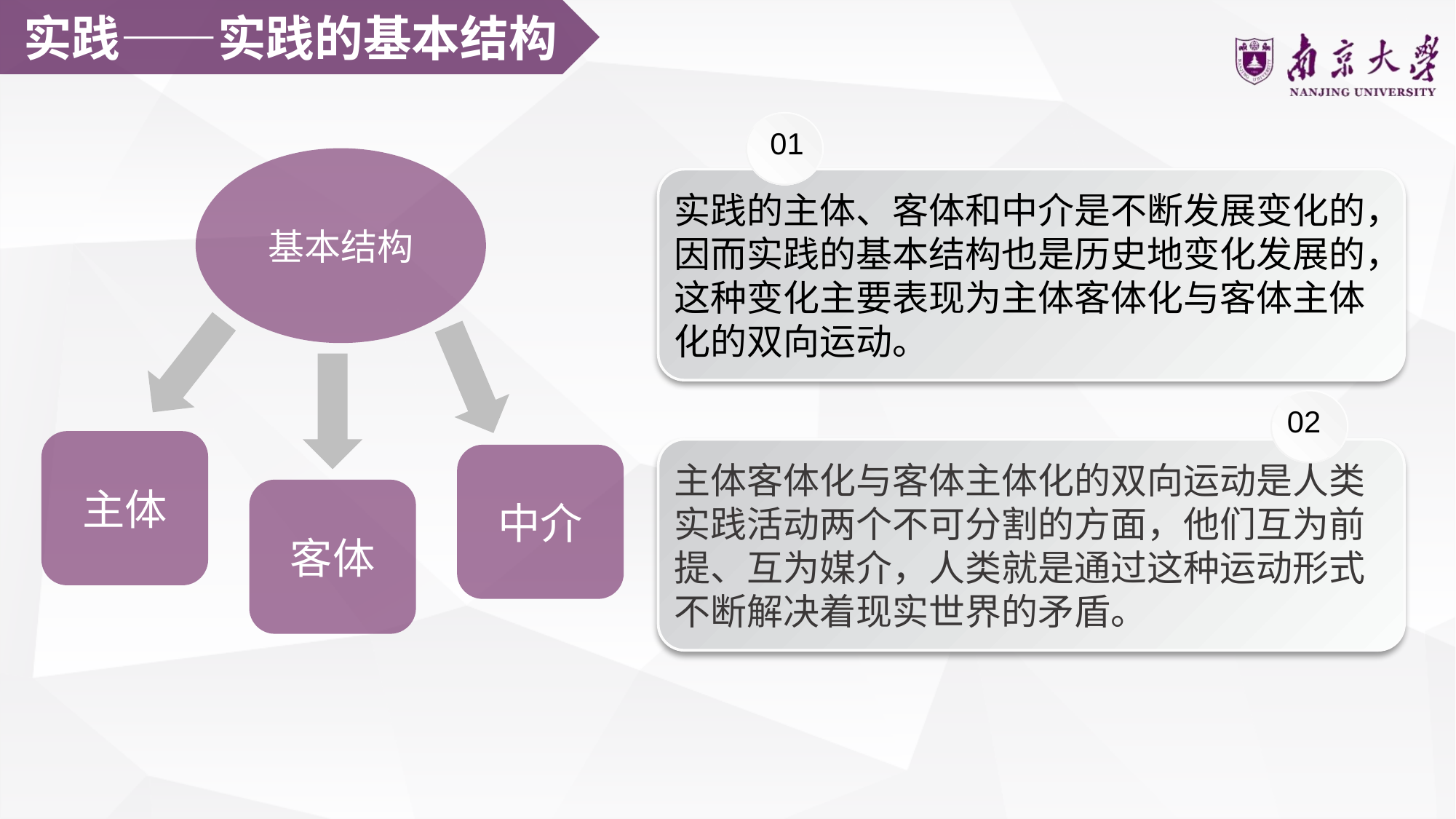

实践——实践的基本结构

01
基本结构
实践的主体、客体和中介是不断发展变化的，因而实践的基本结构也是历史地变化发展的，这种变化主要表现为主体客体化与客体主体化的双向运动。

02
主体
主体客体化与客体主体化的双向运动是人类实践活动两个不可分割的方面，他们互为前提、互为媒介，人类就是通过这种运动形式不断解决着现实世界的矛盾。
中介
客体